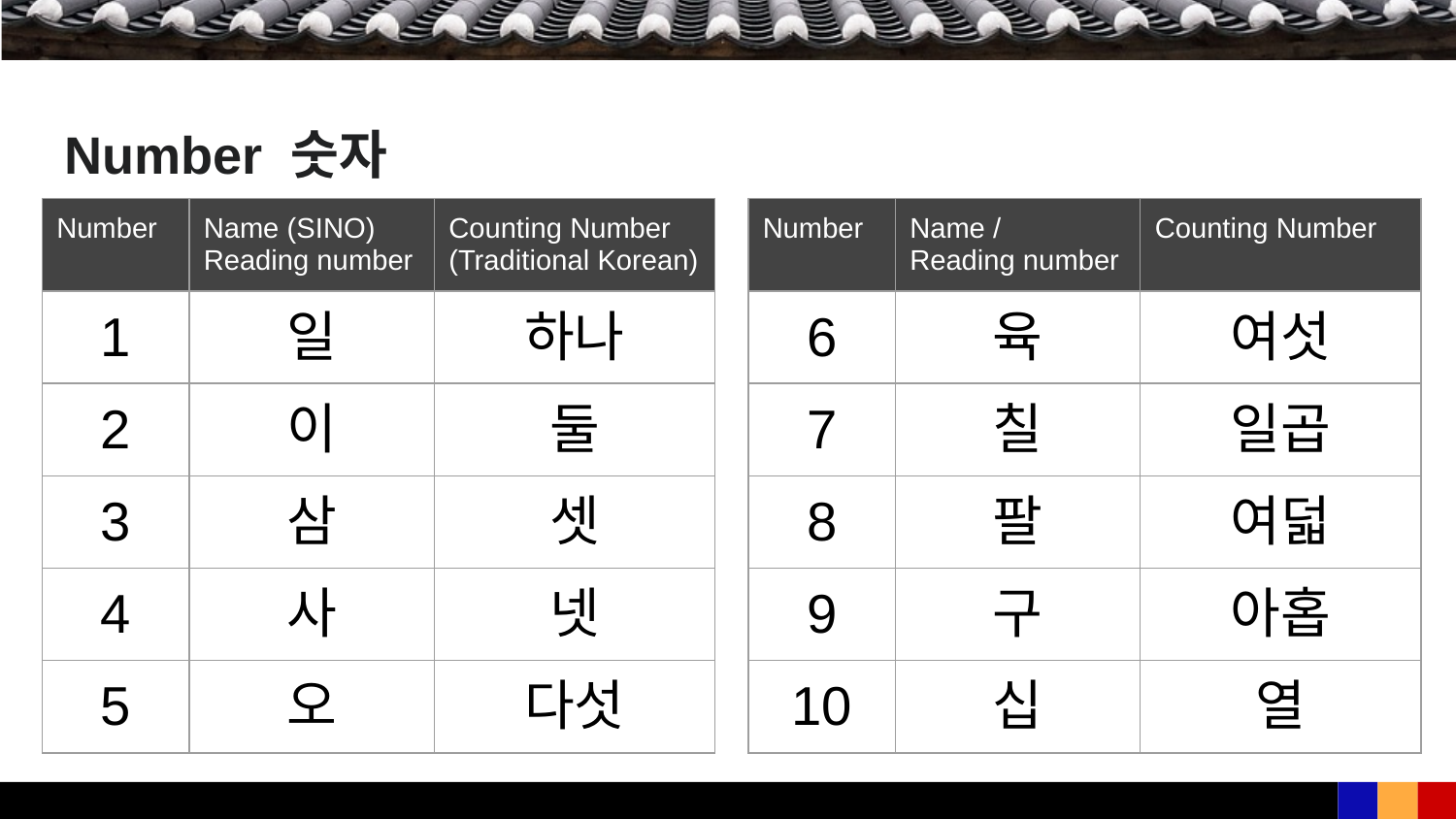

# Number 숫자
| Number | Name (SINO) Reading number | Counting Number (Traditional Korean) |
| --- | --- | --- |
| 1 | 일 | 하나 |
| 2 | 이 | 둘 |
| 3 | 삼 | 셋 |
| 4 | 사 | 넷 |
| 5 | 오 | 다섯 |
| Number | Name / Reading number | Counting Number |
| --- | --- | --- |
| 6 | 육 | 여섯 |
| 7 | 칠 | 일곱 |
| 8 | 팔 | 여덟 |
| 9 | 구 | 아홉 |
| 10 | 십 | 열 |